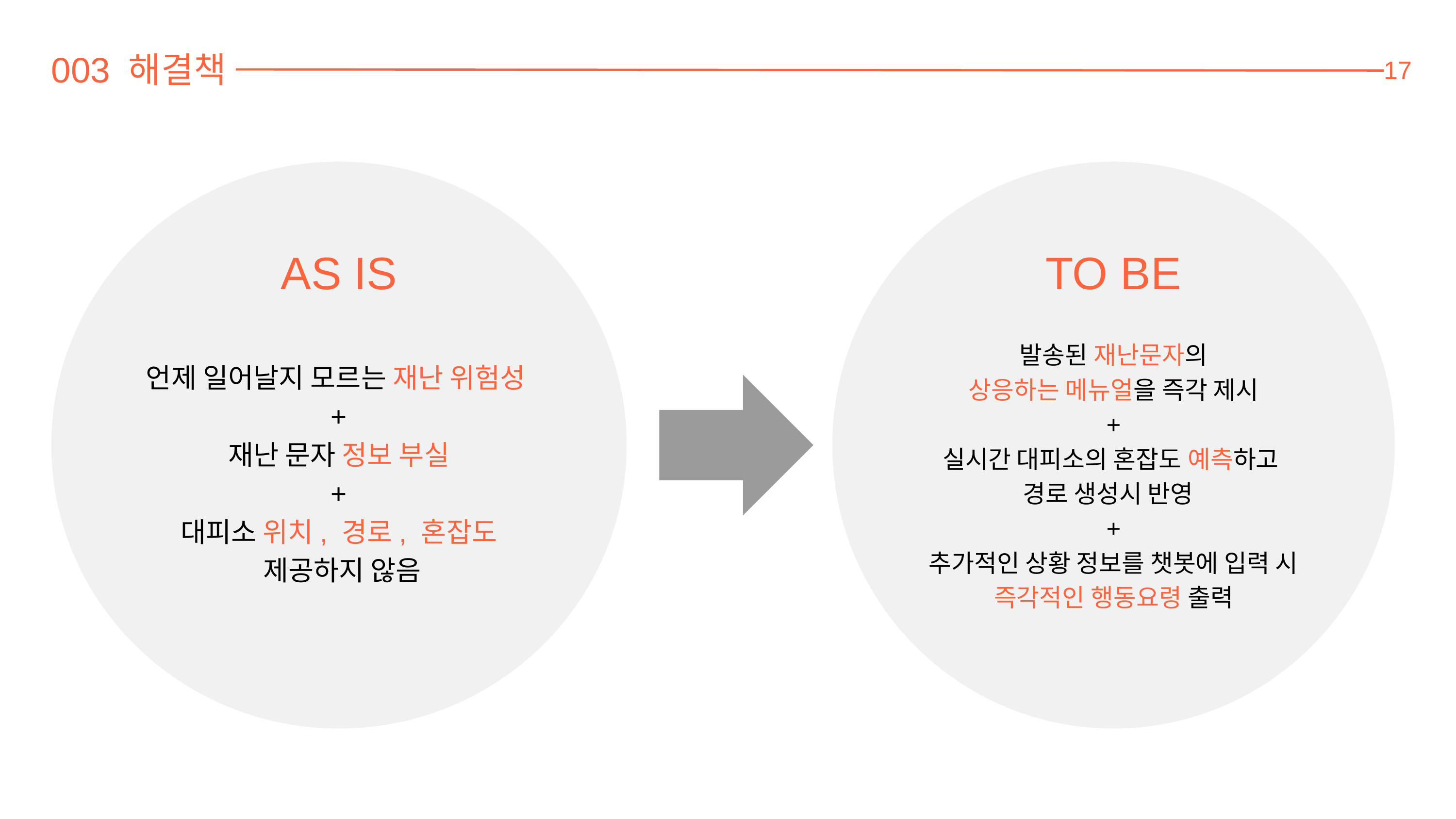

003 해결책
17

AS IS
TO BE
발송된 재난문자의
상응하는 메뉴얼을 즉각 제시
+
실시간 대피소의 혼잡도 예측하고
경로 생성시 반영
+
추가적인 상황 정보를 챗봇에 입력 시
즉각적인 행동요령 출력

언제 일어날지 모르는 재난 위험성
+
재난 문자 정보 부실
 +
대피소 위치, 경로, 혼잡도
 제공하지 않음